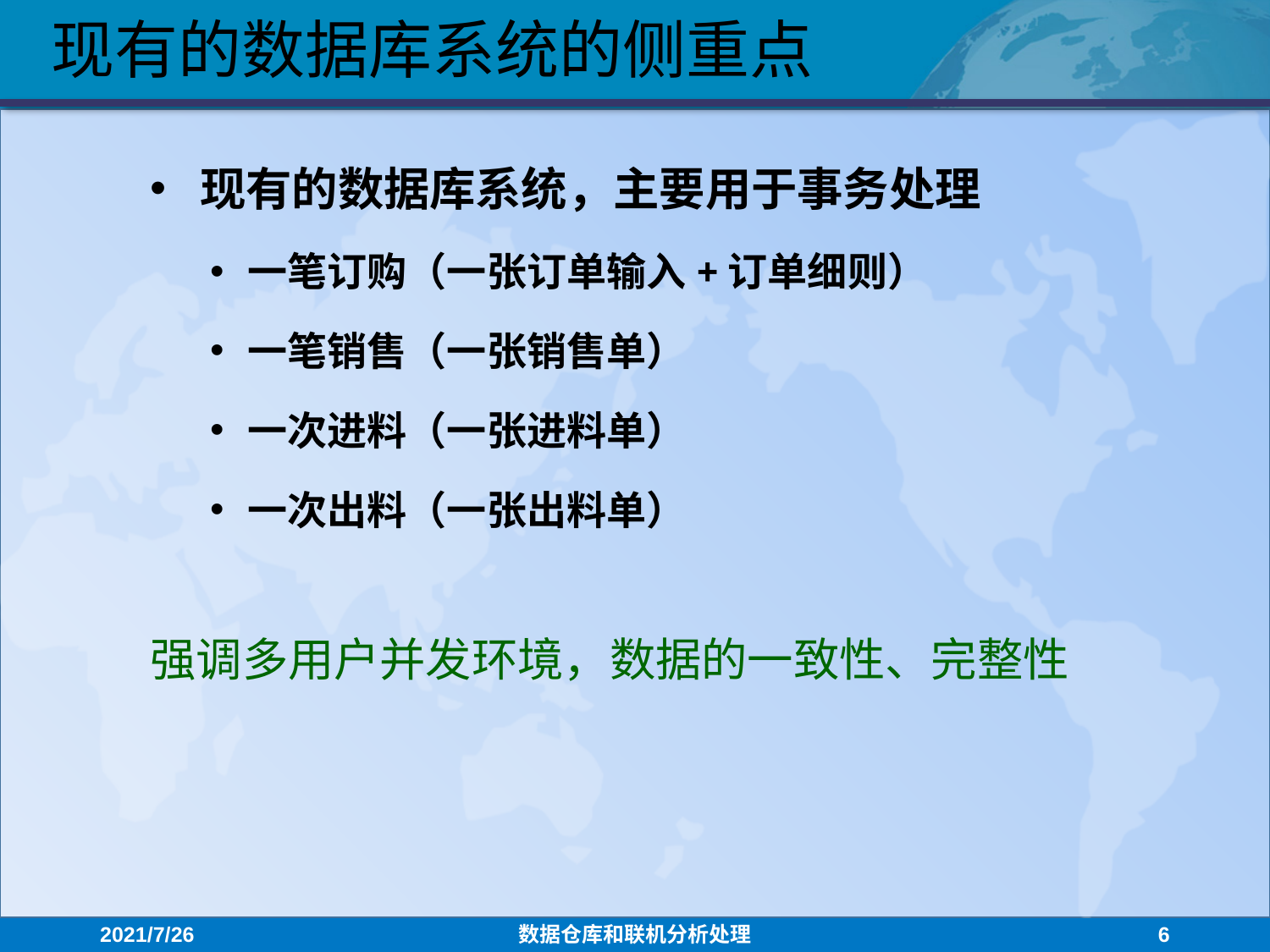

现有的数据库系统的侧重点
 现有的数据库系统，主要用于事务处理
一笔订购（一张订单输入+订单细则）
一笔销售（一张销售单）
一次进料（一张进料单）
一次出料（一张出料单）

强调多用户并发环境，数据的一致性、完整性

2021/7/26
数据仓库和联机分析处理
6